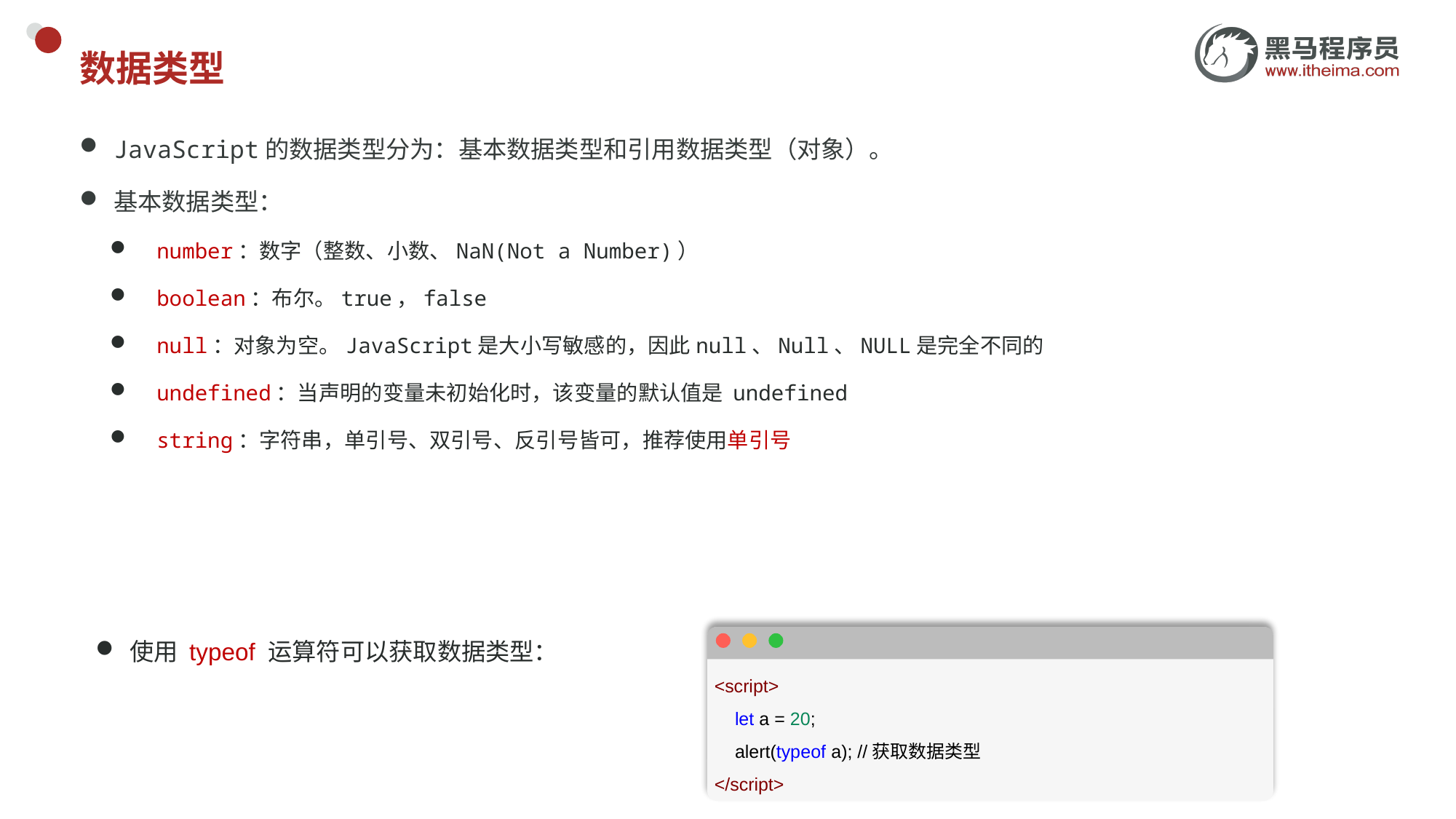

# 数据类型
JavaScript的数据类型分为：基本数据类型和引用数据类型（对象）。
基本数据类型：
 number：数字（整数、小数、NaN(Not a Number)）
 boolean：布尔。true，false
 null：对象为空。JavaScript是大小写敏感的，因此null、Null、NULL是完全不同的
 undefined：当声明的变量未初始化时，该变量的默认值是 undefined
 string：字符串，单引号、双引号、反引号皆可，推荐使用单引号
使用 typeof 运算符可以获取数据类型：

<script>
    let a = 20;
    alert(typeof a); //获取数据类型
</script>